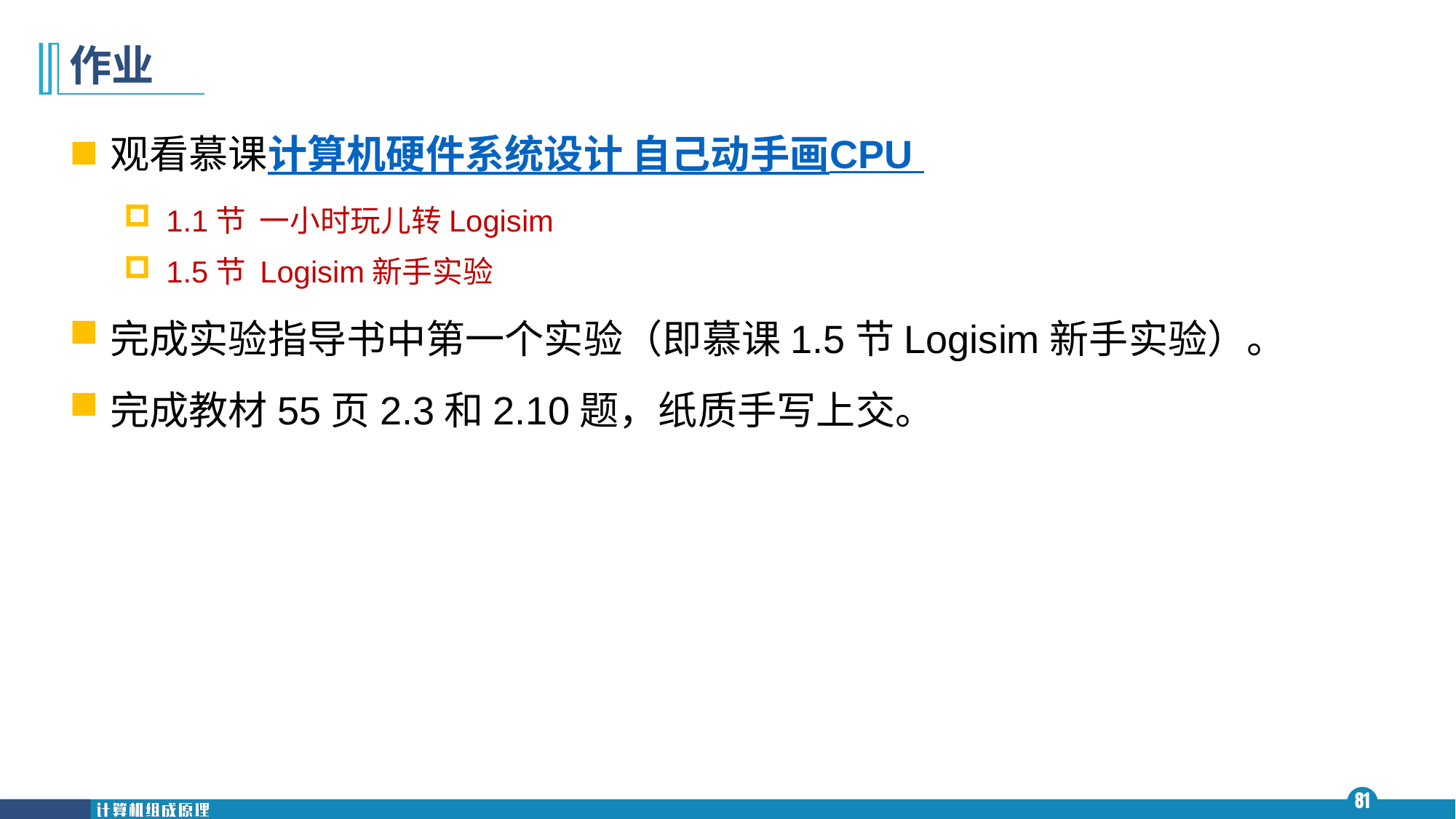

# 作业
观看慕课计算机硬件系统设计 自己动手画CPU
1.1节  一小时玩儿转Logisim
1.5节 Logisim新手实验
完成实验指导书中第一个实验（即慕课1.5节Logisim新手实验）。
完成教材55页2.3和2.10题，纸质手写上交。